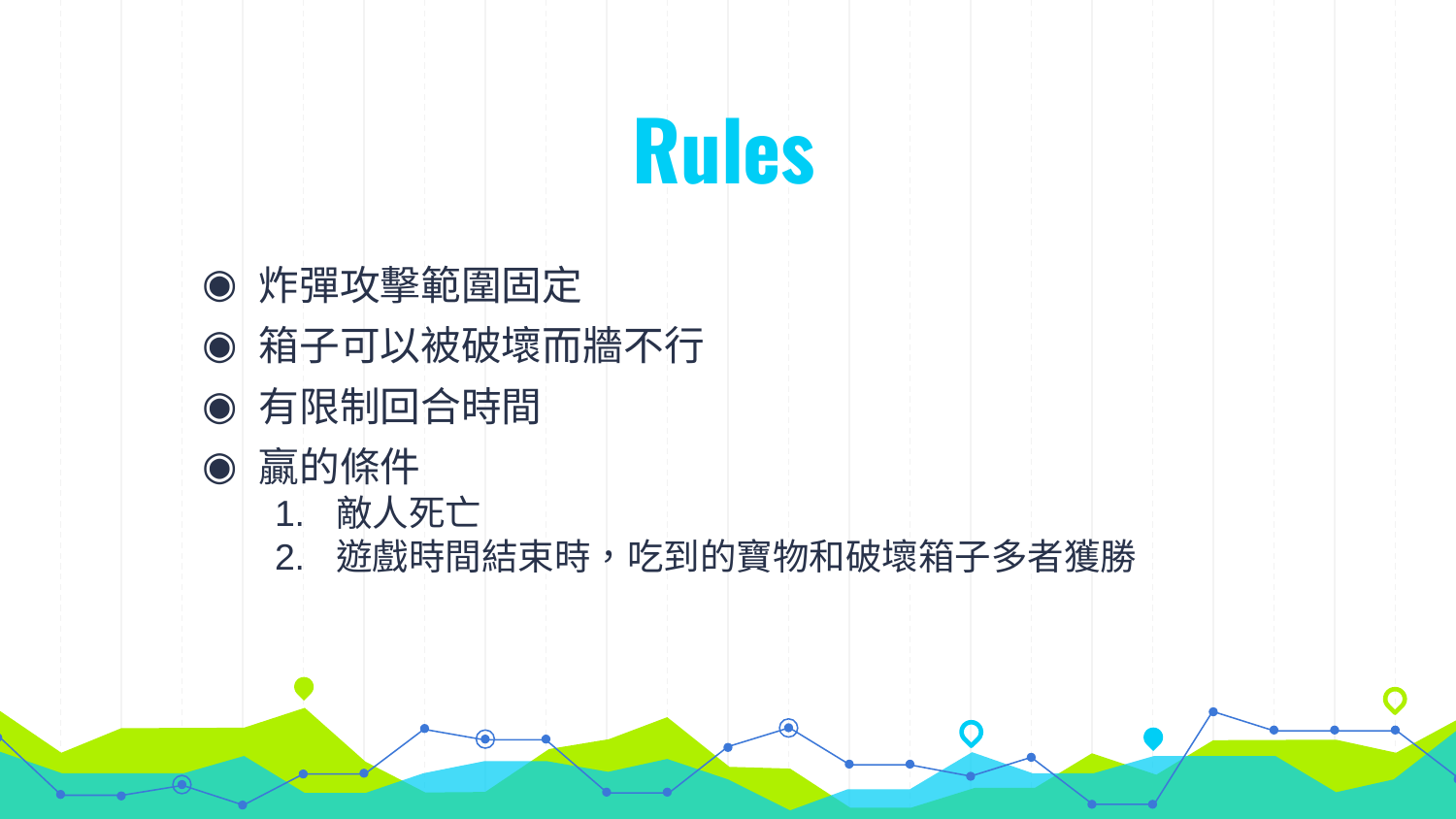

# Rules
炸彈攻擊範圍固定
箱子可以被破壞而牆不行
有限制回合時間
贏的條件
敵人死亡
遊戲時間結束時，吃到的寶物和破壞箱子多者獲勝